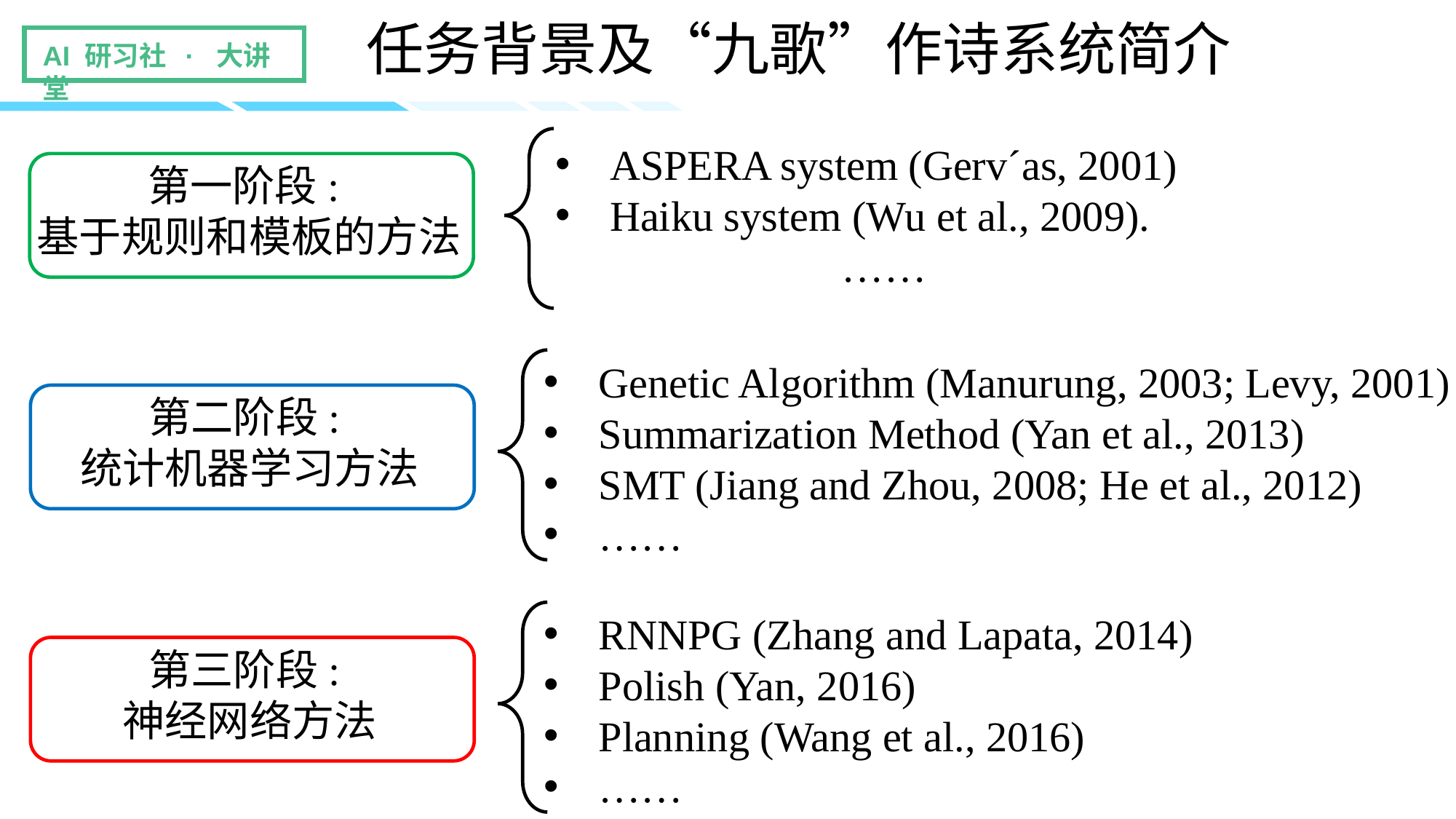

任务背景及“九歌”作诗系统简介

ASPERA system (Gerv´as, 2001)
Haiku system (Wu et al., 2009).
……
第一阶段:
基于规则和模板的方法

Genetic Algorithm (Manurung, 2003; Levy, 2001)
Summarization Method (Yan et al., 2013)
SMT (Jiang and Zhou, 2008; He et al., 2012)
……
第二阶段:
统计机器学习方法

RNNPG (Zhang and Lapata, 2014)
Polish (Yan, 2016)
Planning (Wang et al., 2016)
……
第三阶段:
神经网络方法